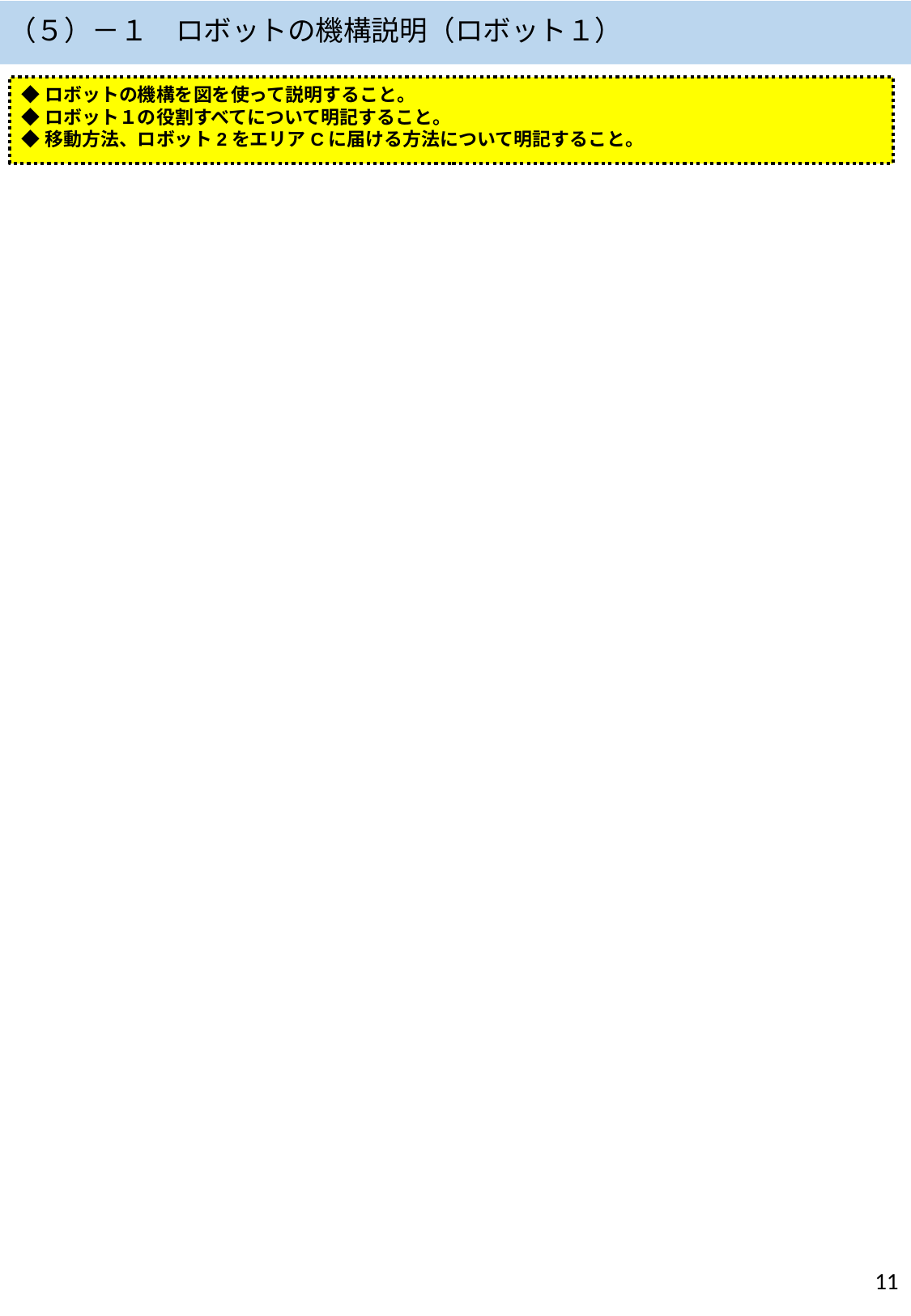

（５）－１　ロボットの機構説明（ロボット１）
◆ロボットの機構を図を使って説明すること。
◆ロボット１の役割すべてについて明記すること。
◆移動方法、ロボット2をエリアCに届ける方法について明記すること。

11